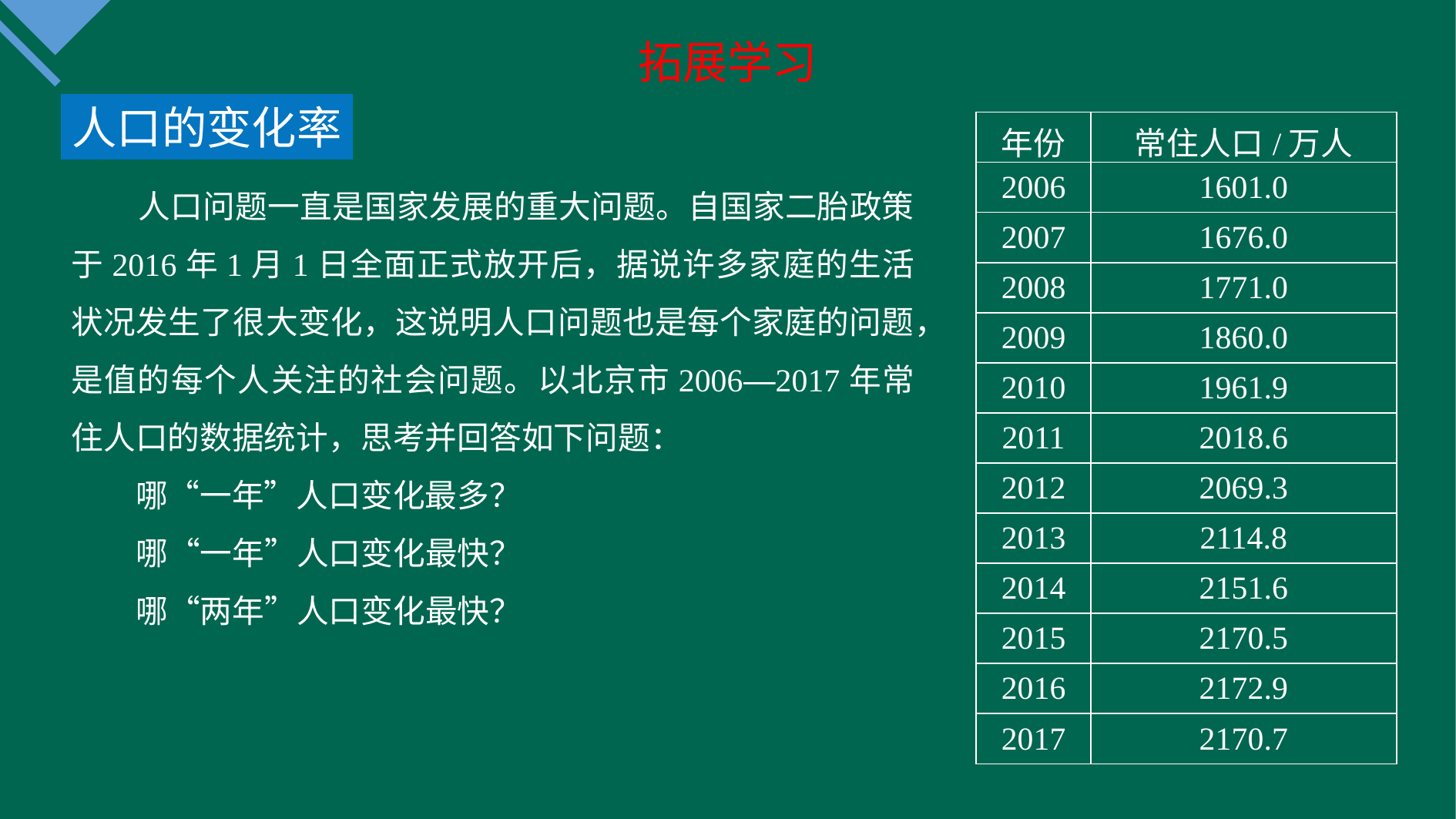

拓展学习
人口的变化率
| 年份 | 常住人口/万人 |
| --- | --- |
| 2006 | 1601.0 |
| 2007 | 1676.0 |
| 2008 | 1771.0 |
| 2009 | 1860.0 |
| 2010 | 1961.9 |
| 2011 | 2018.6 |
| 2012 | 2069.3 |
| 2013 | 2114.8 |
| 2014 | 2151.6 |
| 2015 | 2170.5 |
| 2016 | 2172.9 |
| 2017 | 2170.7 |
        人口问题一直是国家发展的重大问题。自国家二胎政策于2016年1月1日全面正式放开后，据说许多家庭的生活状况发生了很大变化，这说明人口问题也是每个家庭的问题，是值的每个人关注的社会问题。以北京市2006—2017年常住人口的数据统计，思考并回答如下问题：
　　哪“一年”人口变化最多？
        哪“一年”人口变化最快？
        哪“两年”人口变化最快？